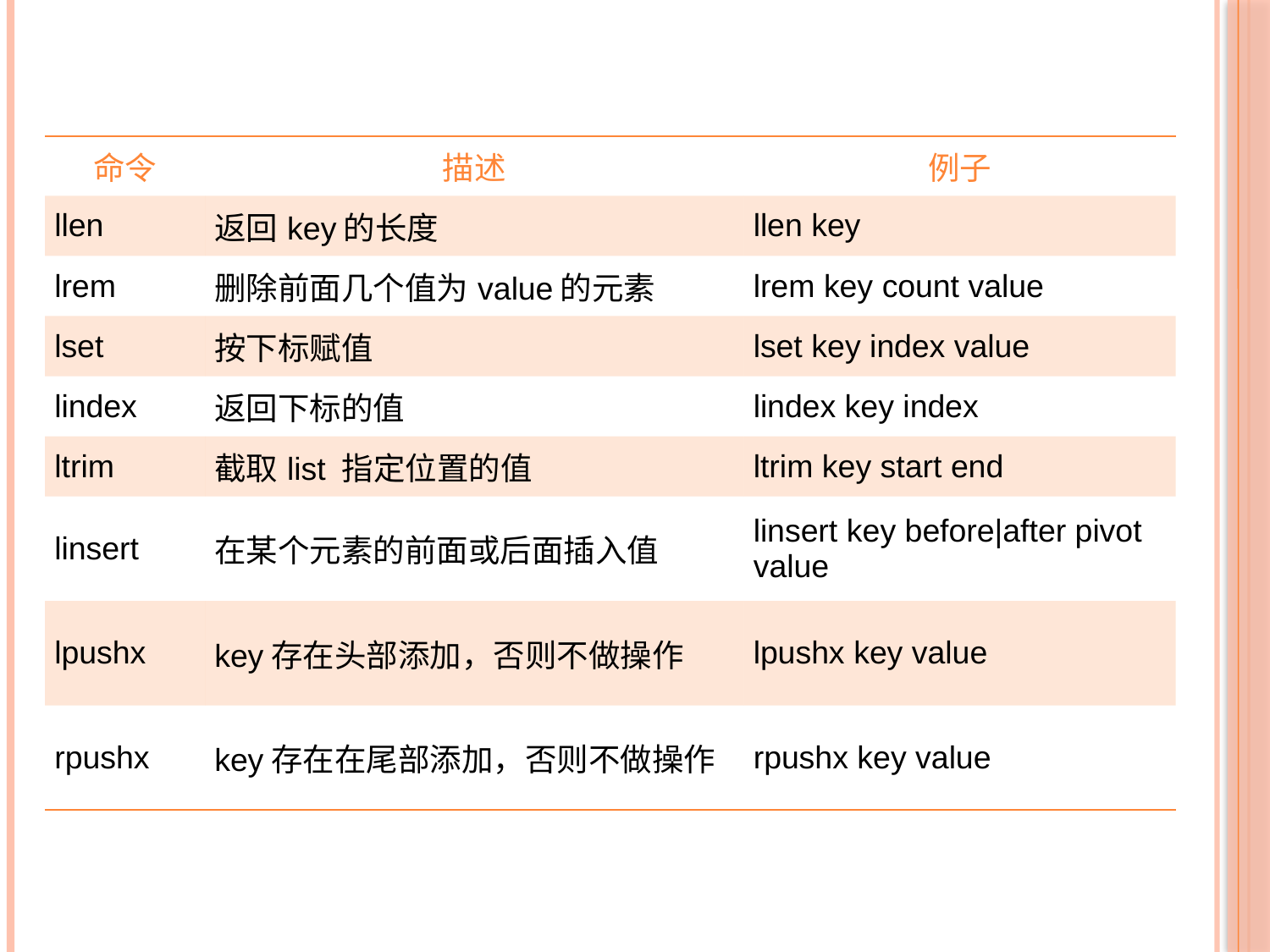

| 命令 | 描述 | 例子 |
| --- | --- | --- |
| llen | 返回key的长度 | llen key |
| lrem | 删除前面几个值为value的元素 | lrem key count value |
| lset | 按下标赋值 | lset key index value |
| lindex | 返回下标的值 | lindex key index |
| ltrim | 截取list 指定位置的值 | ltrim key start end |
| linsert | 在某个元素的前面或后面插入值 | linsert key before|after pivot value |
| lpushx | key存在头部添加，否则不做操作 | lpushx key value |
| rpushx | key存在在尾部添加，否则不做操作 | rpushx key value |